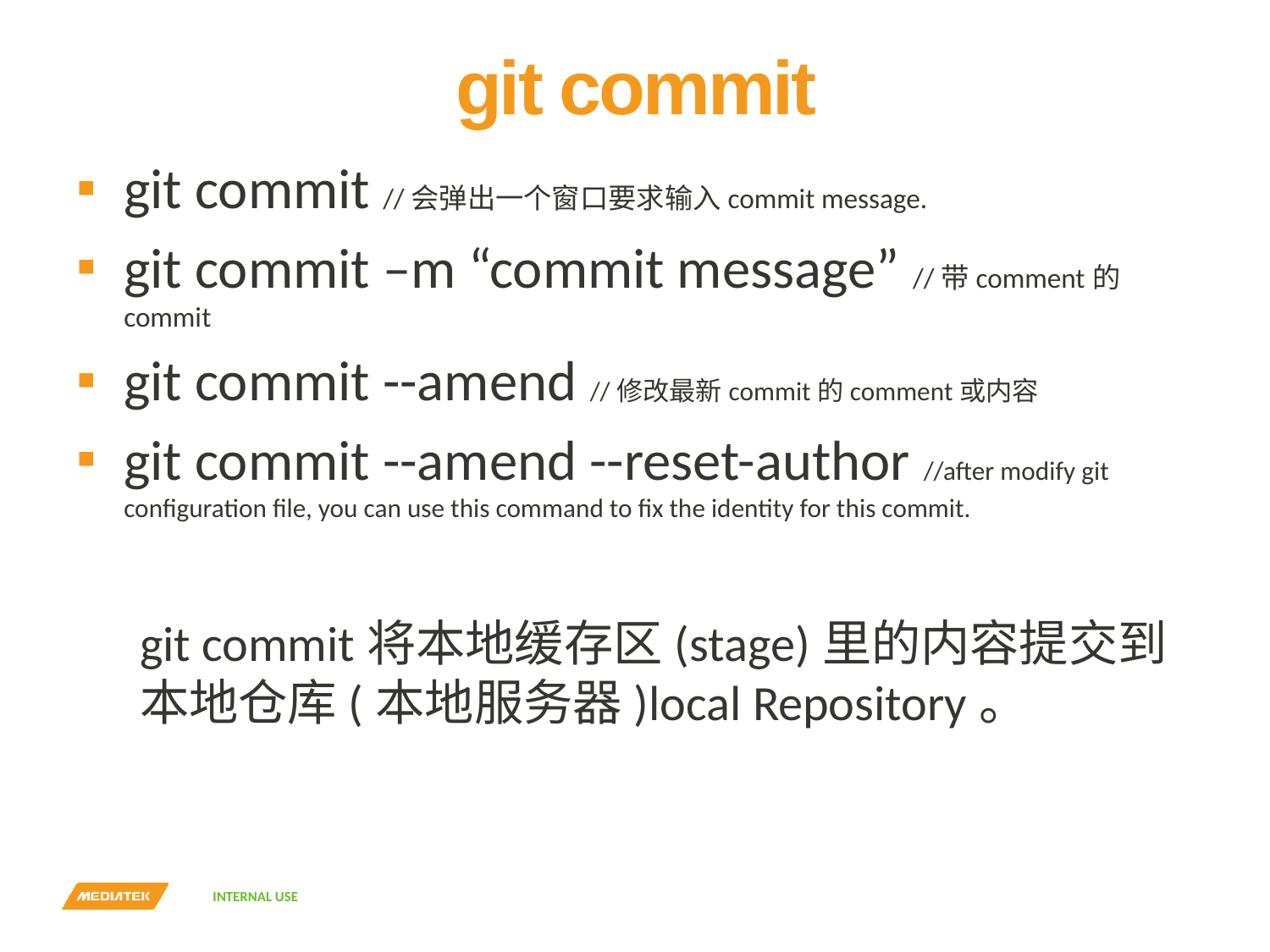

# git commit
git commit //会弹出一个窗口要求输入commit message.
git commit –m “commit message” //带comment的commit
git commit --amend //修改最新commit的comment或内容
git commit --amend --reset-author //after modify git configuration file, you can use this command to fix the identity for this commit.

git commit将本地缓存区(stage)里的内容提交到本地仓库(本地服务器)local Repository。